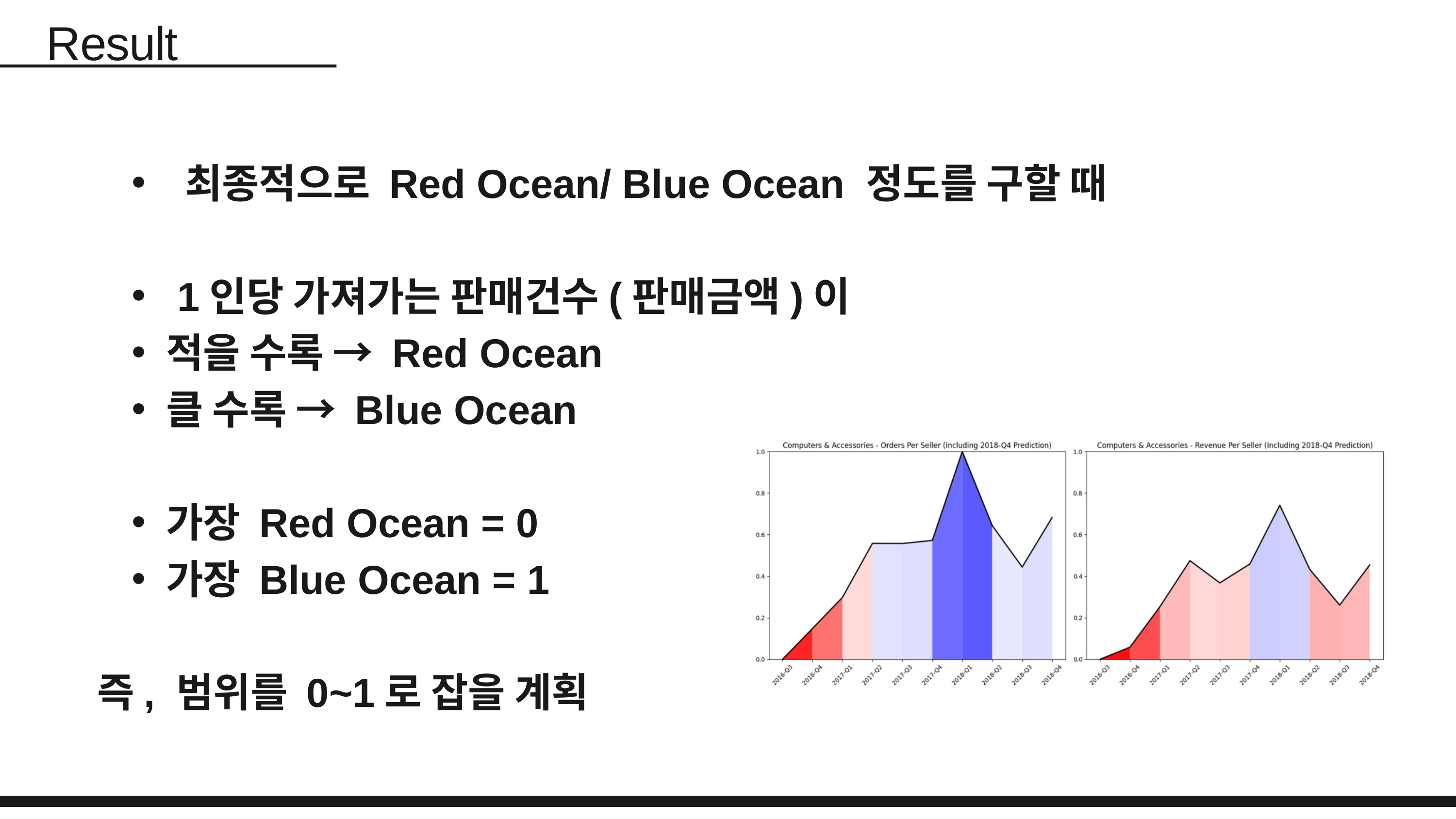

Result

 최종적으로 Red Ocean/ Blue Ocean 정도를 구할 때

 1인당 가져가는 판매건수(판매금액)이
적을 수록 → Red Ocean
클 수록 → Blue Ocean

가장 Red Ocean = 0
가장 Blue Ocean = 1

즉, 범위를 0~1로 잡을 계획